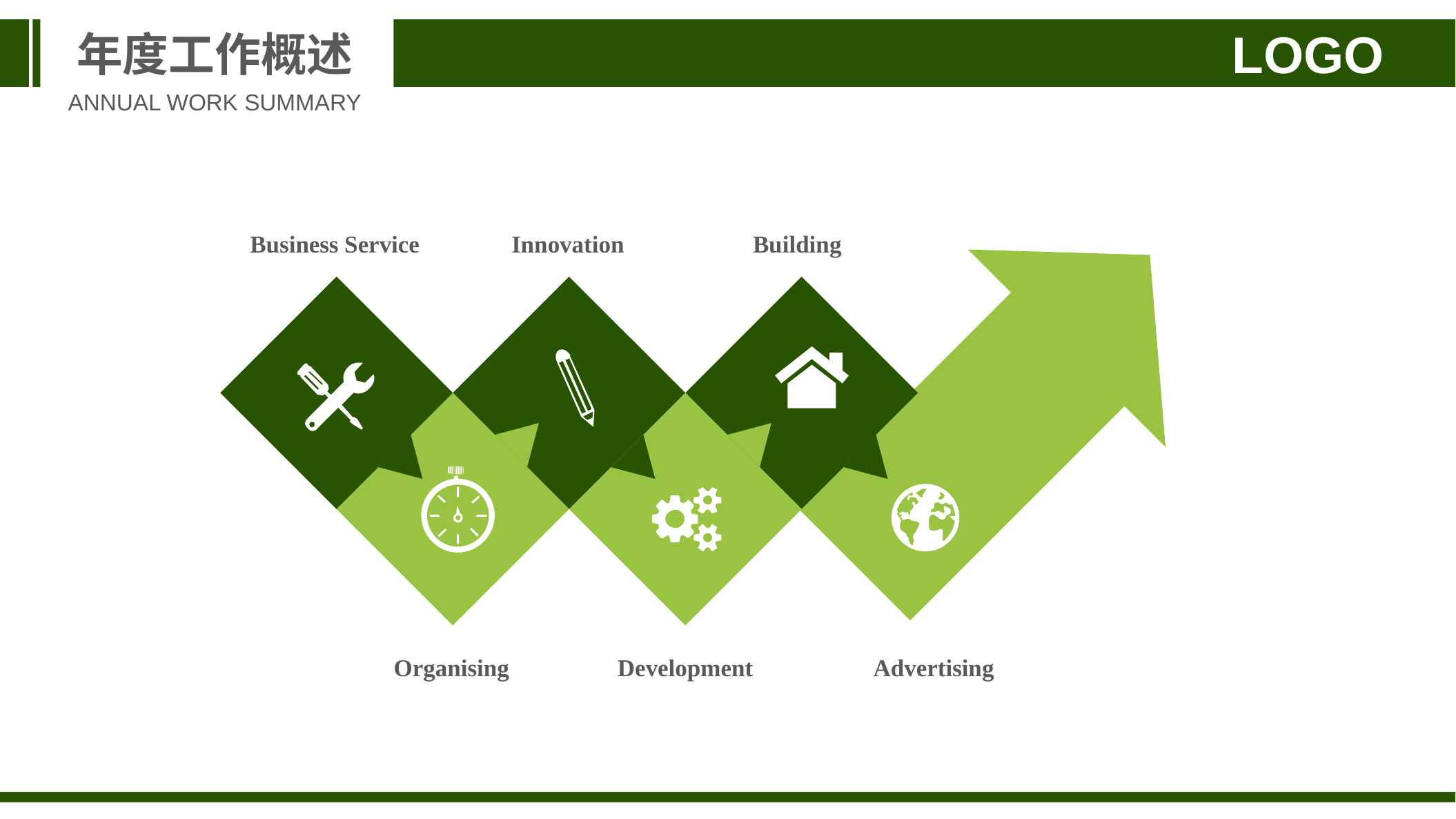

年度工作概述
LOGO
ANNUAL WORK SUMMARY

Business Service
Innovation
Building

Organising
Development
Advertising